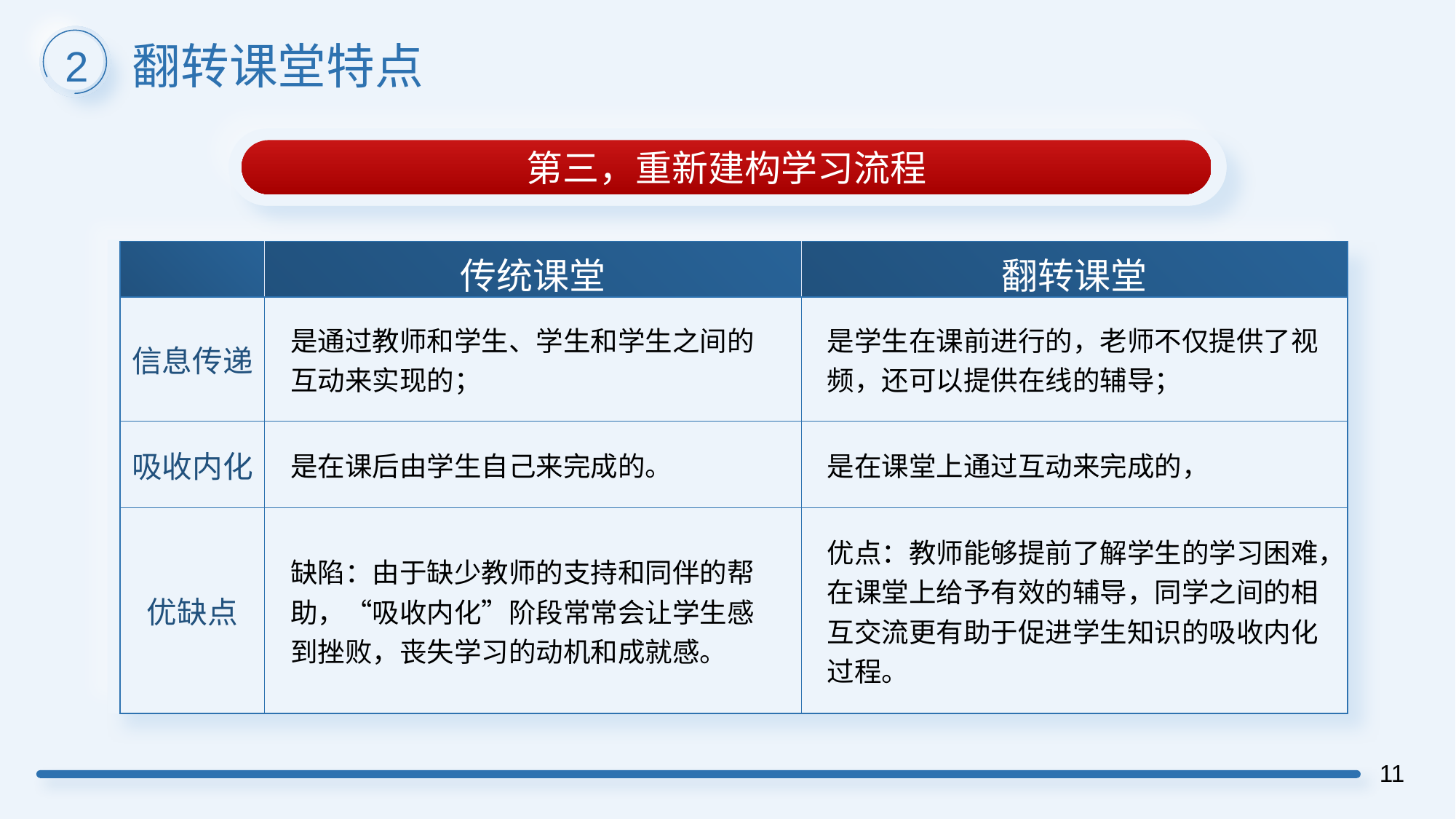

翻转课堂特点
2

第三，重新建构学习流程

|  | 传统课堂 | 翻转课堂 |
| --- | --- | --- |
| 信息传递 | 是通过教师和学生、学生和学生之间的互动来实现的； | 是学生在课前进行的，老师不仅提供了视频，还可以提供在线的辅导； |
| 吸收内化 | 是在课后由学生自己来完成的。 | 是在课堂上通过互动来完成的， |
| 优缺点 | 缺陷：由于缺少教师的支持和同伴的帮助，“吸收内化”阶段常常会让学生感到挫败，丧失学习的动机和成就感。 | 优点：教师能够提前了解学生的学习困难，在课堂上给予有效的辅导，同学之间的相互交流更有助于促进学生知识的吸收内化过程。 |